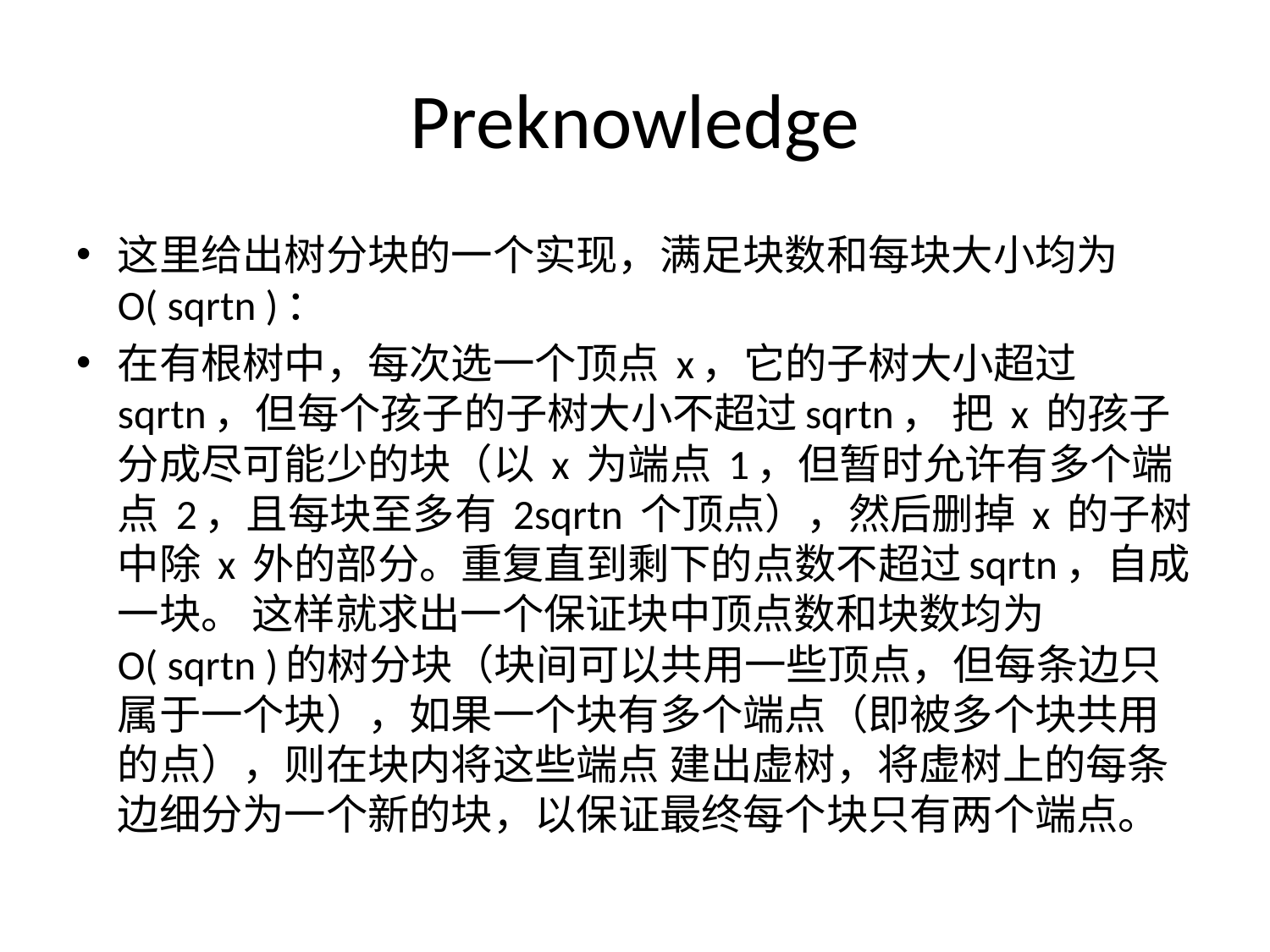

# Preknowledge
这里给出树分块的一个实现，满足块数和每块大小均为 O( sqrtn )：
在有根树中，每次选一个顶点 x，它的子树大小超过sqrtn，但每个孩子的子树大小不超过sqrtn， 把 x 的孩子分成尽可能少的块（以 x 为端点 1，但暂时允许有多个端点 2，且每块至多有 2sqrtn 个顶点），然后删掉 x 的子树中除 x 外的部分。重复直到剩下的点数不超过sqrtn，自成一块。 这样就求出一个保证块中顶点数和块数均为 O( sqrtn )的树分块（块间可以共用一些顶点，但每条边只属于一个块），如果一个块有多个端点（即被多个块共用的点），则在块内将这些端点 建出虚树，将虚树上的每条边细分为一个新的块，以保证最终每个块只有两个端点。